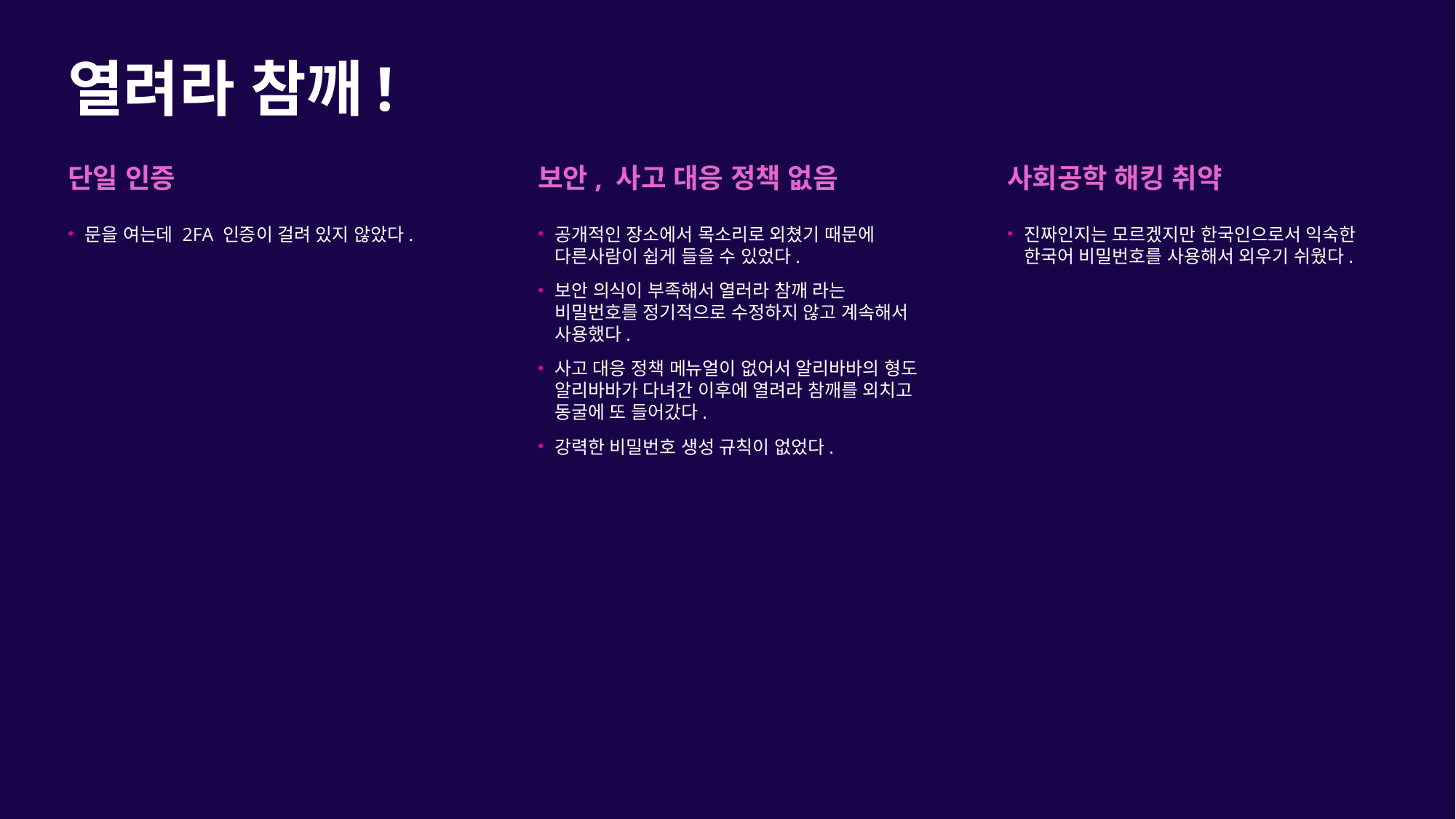

# 열려라 참깨!
단일 인증
보안, 사고 대응 정책 없음
사회공학 해킹 취약
문을 여는데 2FA 인증이 걸려 있지 않았다.
공개적인 장소에서 목소리로 외쳤기 때문에 다른사람이 쉽게 들을 수 있었다.
보안 의식이 부족해서 열러라 참깨 라는 비밀번호를 정기적으로 수정하지 않고 계속해서 사용했다.
사고 대응 정책 메뉴얼이 없어서 알리바바의 형도 알리바바가 다녀간 이후에 열려라 참깨를 외치고 동굴에 또 들어갔다.
강력한 비밀번호 생성 규칙이 없었다.
진짜인지는 모르겠지만 한국인으로서 익숙한 한국어 비밀번호를 사용해서 외우기 쉬웠다.